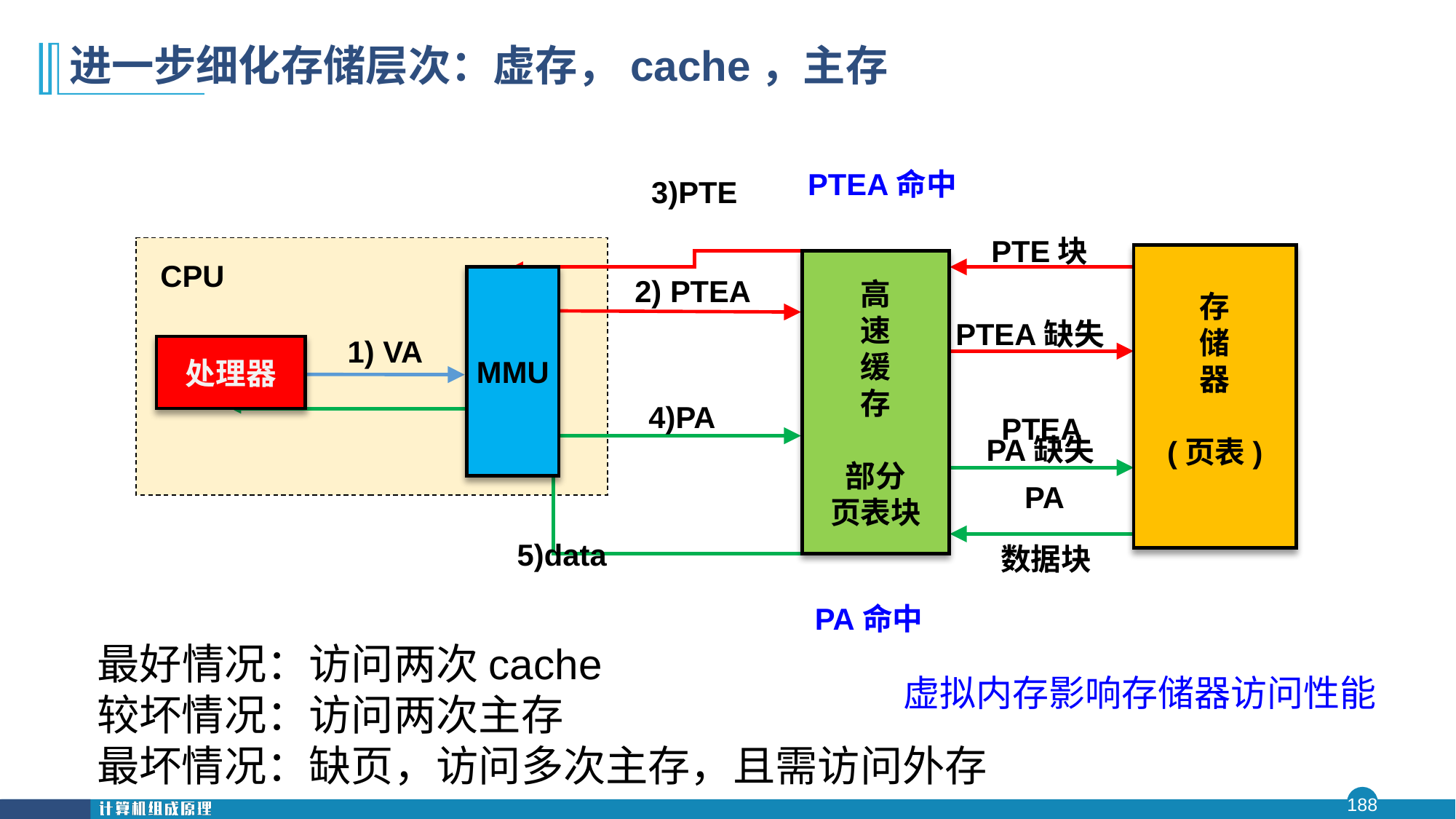

# 进一步细化存储层次：虚存，cache，主存
PTEA命中
3)PTE
PTE块

存
储
器

(页表)

高
速
缓
存

部分
页表块

CPU
MMU
2) PTEA
    PTEA缺失
      PTEA
1) VA
处理器
4)PA
5)data
PA命中
PA缺失
 PA
数据块
最好情况：访问两次cache
较坏情况：访问两次主存
最坏情况：缺页，访问多次主存，且需访问外存
虚拟内存影响存储器访问性能